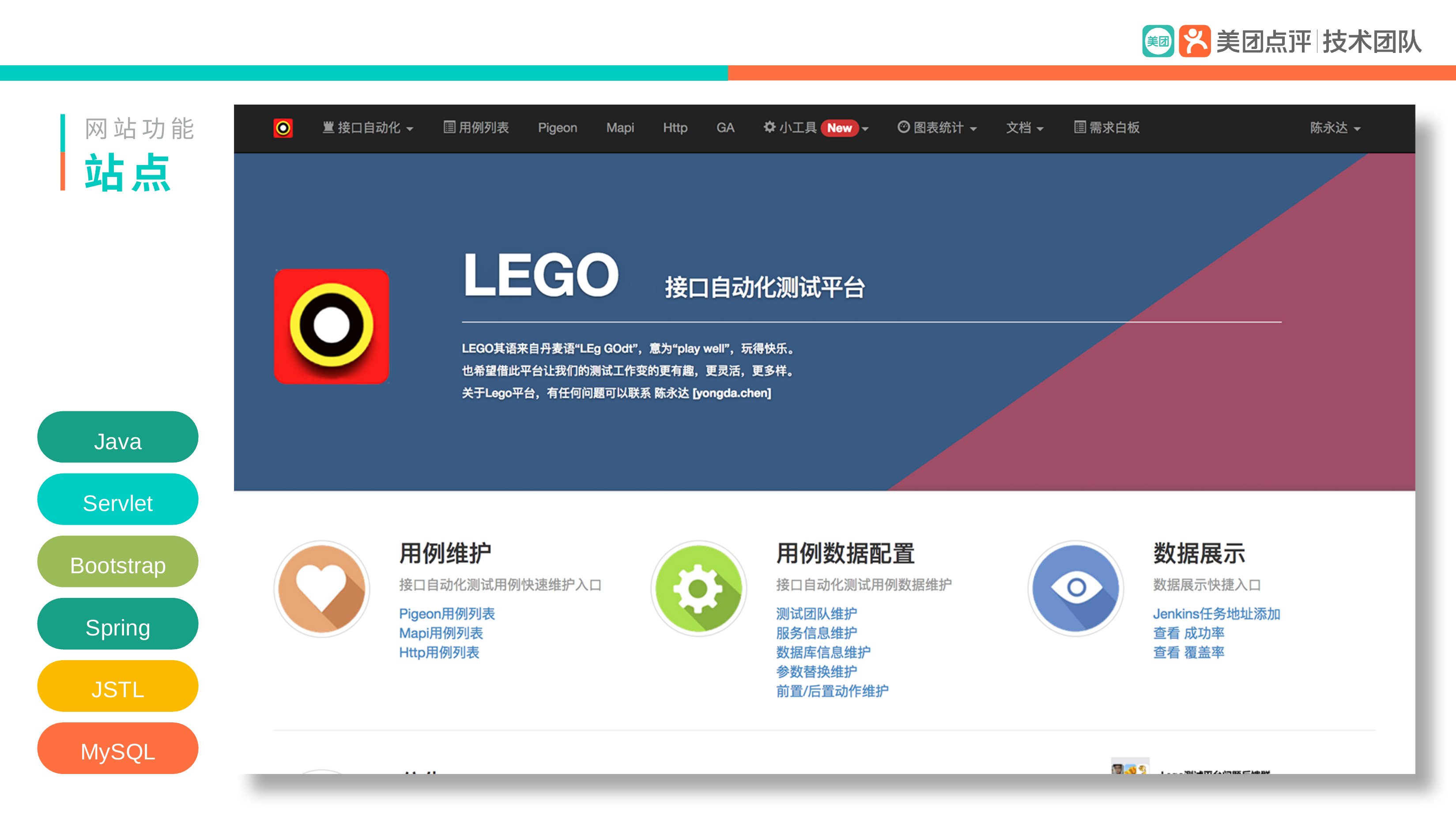

网站功能
站点

Java
Servlet Bootstrap Spring JSTL MySQL